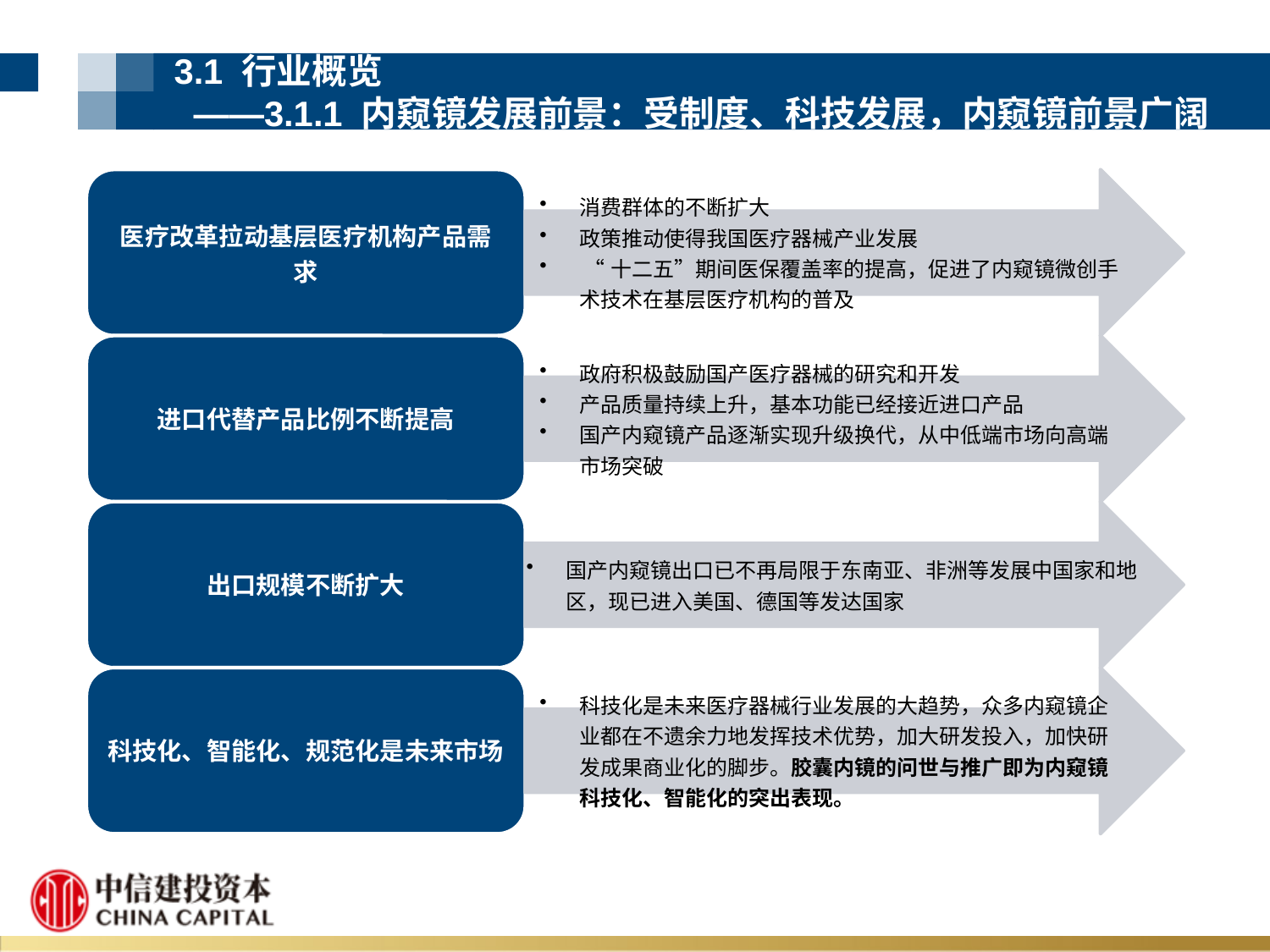

3.1 行业概览
  ——3.1.1 内窥镜发展前景：受制度、科技发展，内窥镜前景广阔
医疗改革拉动基层医疗机构产品需求
进口代替产品比例不断提高
出口规模不断扩大
科技化、智能化、规范化是未来市场
消费群体的不断扩大
政策推动使得我国医疗器械产业发展
 “十二五”期间医保覆盖率的提高，促进了内窥镜微创手术技术在基层医疗机构的普及
政府积极鼓励国产医疗器械的研究和开发
产品质量持续上升，基本功能已经接近进口产品
国产内窥镜产品逐渐实现升级换代，从中低端市场向高端市场突破
科技化是未来医疗器械行业发展的大趋势，众多内窥镜企业都在不遗余力地发挥技术优势，加大研发投入，加快研发成果商业化的脚步。胶囊内镜的问世与推广即为内窥镜科技化、智能化的突出表现。
国产内窥镜出口已不再局限于东南亚、非洲等发展中国家和地区，现已进入美国、德国等发达国家